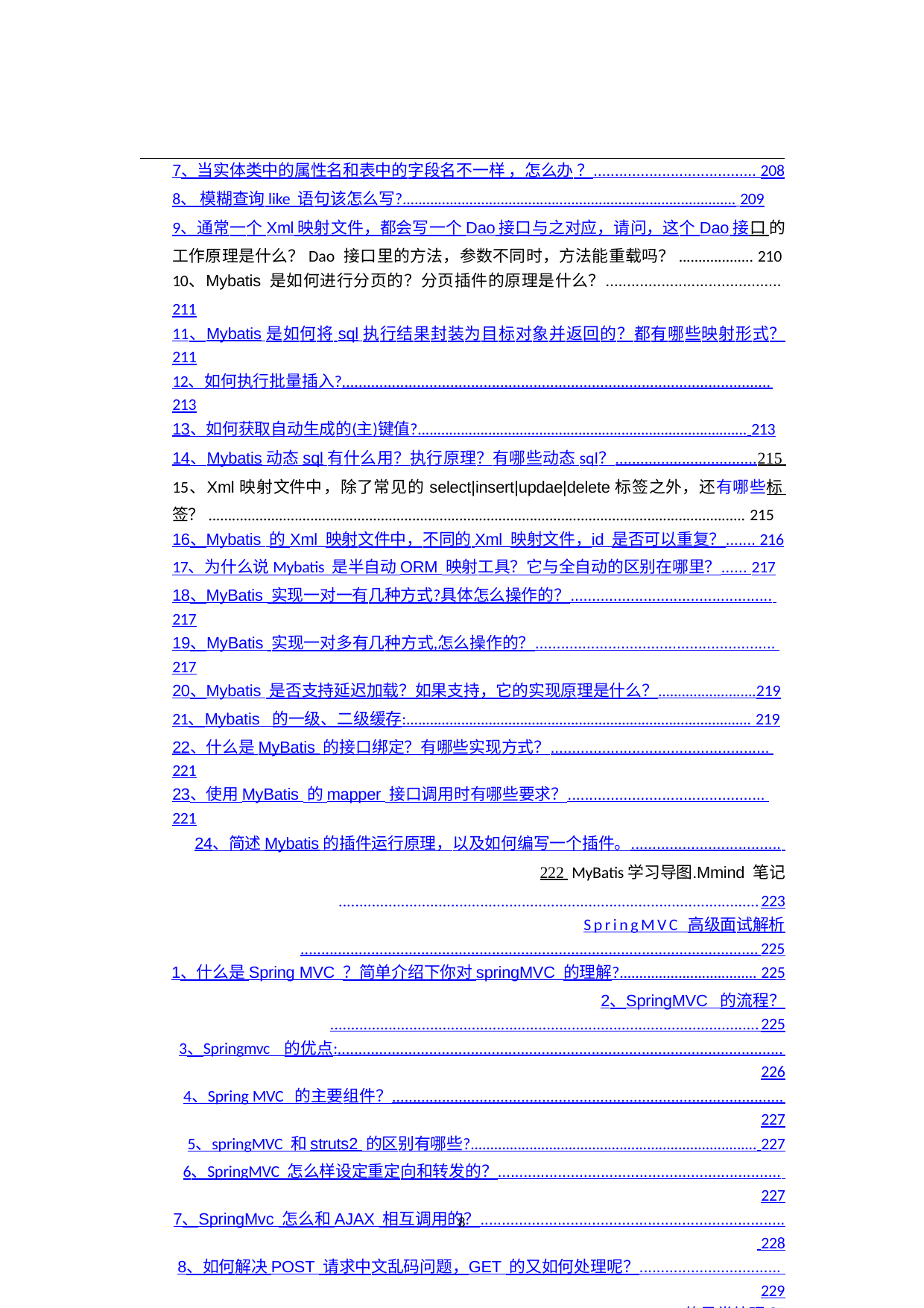

7、当实体类中的属性名和表中的字段名不一样 ，怎么办 ？...................................... 208
8、 模糊查询 like  语句该怎么写?..................................................................................... 209
9、通常一个 Xml 映射文件，都会写一个 Dao 接口与之对应，请问，这个 Dao 接口 的工作原理是什么？Dao 接口里的方法，参数不同时，方法能重载吗？................... 210  10、Mybatis  是如何进行分页的？分页插件的原理是什么？......................................... 211
11、Mybatis 是如何将 sql 执行结果封装为目标对象并返回的？都有哪些映射形式？211
12、如何执行批量插入?.......................................................................................................213
13、如何获取自动生成的(主)键值?.................................................................................... 213
14、Mybatis 动态 sql 有什么用？执行原理？有哪些动态 sql？..................................215  15、Xml 映射文件中，除了常见的 select|insert|updae|delete 标签之外，还有哪些标 签？......................................................................................................................................... 215
16、Mybatis  的 Xml  映射文件中，不同的 Xml  映射文件，id  是否可以重复？....... 216
17、为什么说 Mybatis  是半自动 ORM  映射工具？它与全自动的区别在哪里？...... 217
18、MyBatis  实现一对一有几种方式?具体怎么操作的？............................................... 217
19、MyBatis  实现一对多有几种方式,怎么操作的？........................................................ 217
20、Mybatis  是否支持延迟加载？如果支持，它的实现原理是什么？.........................219
21、Mybatis   的一级、二级缓存:........................................................................................ 219
22、什么是 MyBatis  的接口绑定？有哪些实现方式？................................................... 221
23、使用 MyBatis  的 mapper  接口调用时有哪些要求？.............................................. 221
24、简述 Mybatis 的插件运行原理，以及如何编写一个插件。................................... 222  MyBatis 学习导图.Mmind  笔记.....................................................................................................223
SpringMVC  高级面试解析..............................................................................................................225
1、什么是 Spring MVC  ？简单介绍下你对 springMVC  的理解?................................... 225
2、SpringMVC   的流程？.......................................................................................................225
3、Springmvc    的优点:...........................................................................................................226
4、Spring MVC   的主要组件？..............................................................................................227
5、springMVC  和 struts2  的区别有哪些?......................................................................... 227
6、SpringMVC  怎么样设定重定向和转发的？.................................................................. 227
7、SpringMvc  怎么和 AJAX  相互调用的？....................................................................... 228
8、如何解决 POST  请求中文乱码问题，GET  的又如何处理呢？................................. 229
9、Spring MVC  的异常处理 ？............................................................................................230
10、SpringMvc  的控制器是不是单例模式,如果是,有什么问题,怎么解决？..................231
11、 SpringMVC  常用的注解有哪些？.............................................................................. 231
12、SpingMvc  中的控制器的注解一般用那个,有没有别的注解可以替代？................. 231
13、如果在拦截请求中，我想拦截 get  方式提交的方法,怎么配置？..........................231
14、怎样在方法里面得到 Request,或者 Session？.......................................................... 231
15、如果想在拦截的方法里面得到从前台传入的参数,怎么得到？............................... 231
16、如果前台有很多个参数传入,并且这些参数都是一个对象的,那么怎么样快速得到这 个对象？................................................................................................................................. 231  17、SpringMvc 中函数的返回值是什么？......................................................................... 232
18、SpringMvc  用什么对象从后台向前台传递数据的？................................................. 232
19、怎么样把 ModelMap  里面的数据放入 Session  里面？.......................................... 233

8